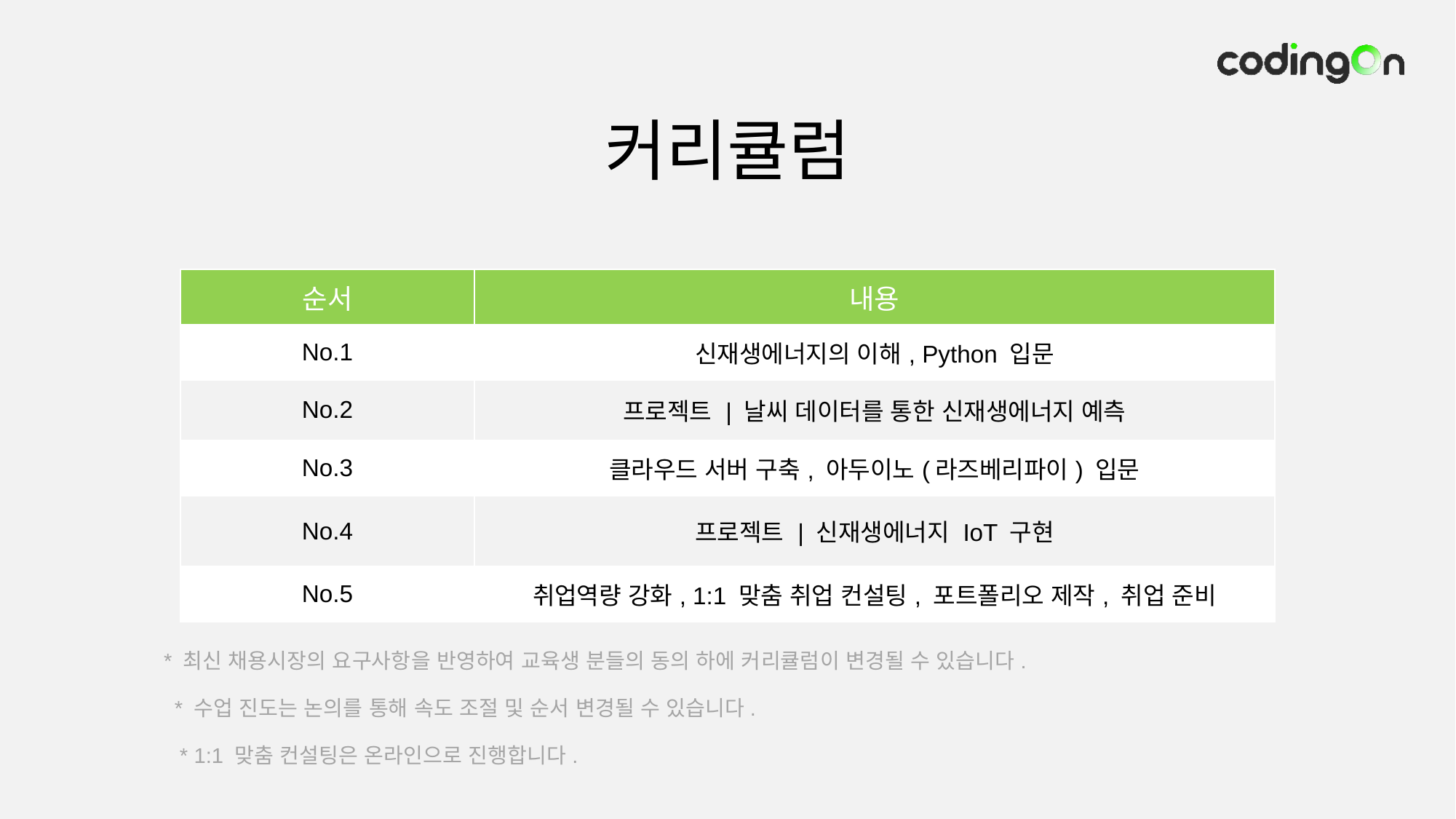

커리큘럼
| 순서 | 내용 |
| --- | --- |
| No.1 | 신재생에너지의 이해, Python 입문 |
| No.2 | 프로젝트 | 날씨 데이터를 통한 신재생에너지 예측 |
| No.3 | 클라우드 서버 구축, 아두이노(라즈베리파이) 입문 |
| No.4 | 프로젝트 | 신재생에너지 IoT 구현 |
| No.5 | 취업역량 강화, 1:1 맞춤 취업 컨설팅, 포트폴리오 제작, 취업 준비 |
* 최신 채용시장의 요구사항을 반영하여 교육생 분들의 동의 하에 커리큘럼이 변경될 수 있습니다.
* 수업 진도는 논의를 통해 속도 조절 및 순서 변경될 수 있습니다.
* 1:1 맞춤 컨설팅은 온라인으로 진행합니다.